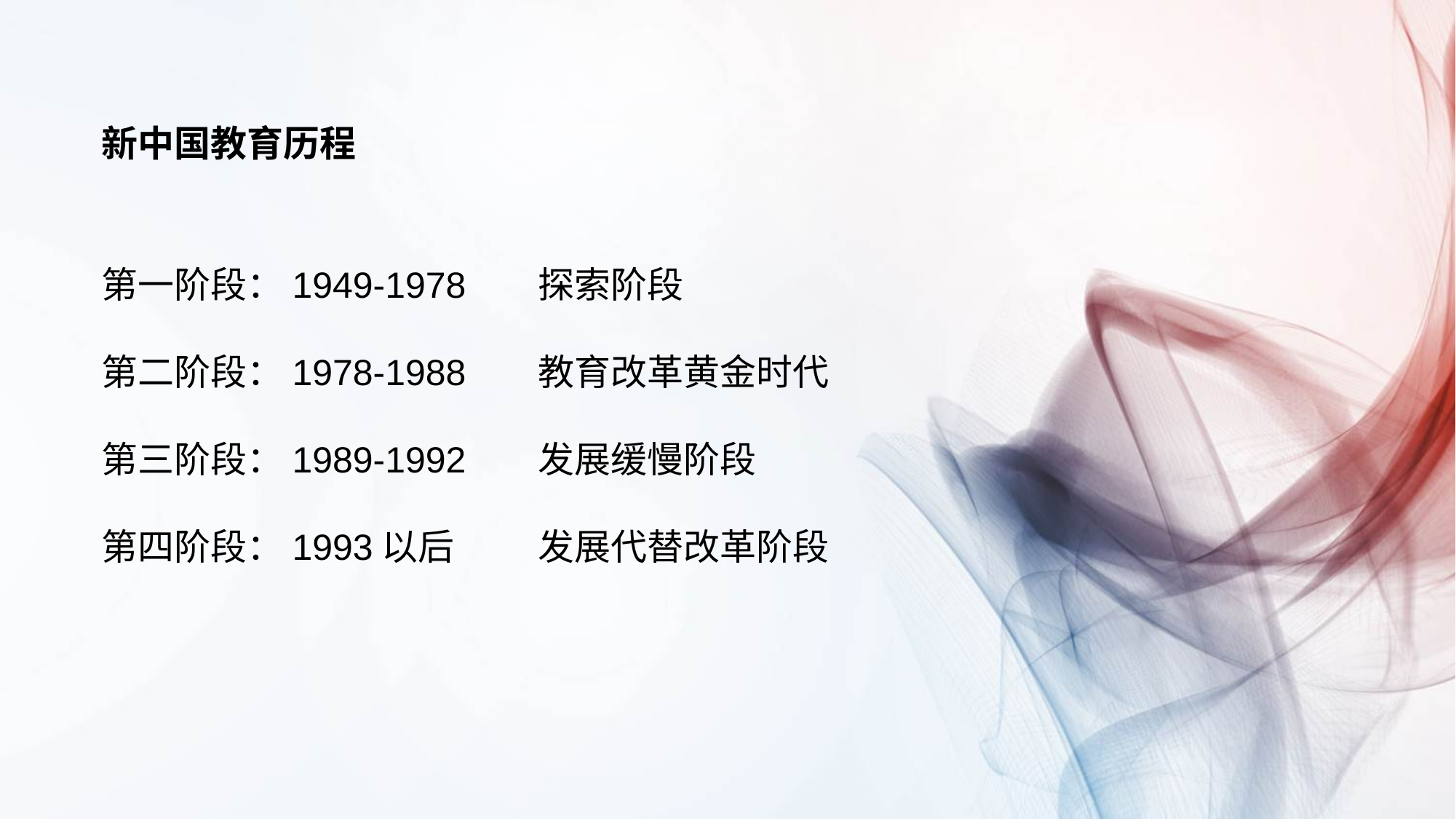

新中国教育历程
第一阶段：1949-1978	探索阶段

第二阶段：1978-1988	教育改革黄金时代

第三阶段：1989-1992	发展缓慢阶段

第四阶段：1993以后	发展代替改革阶段